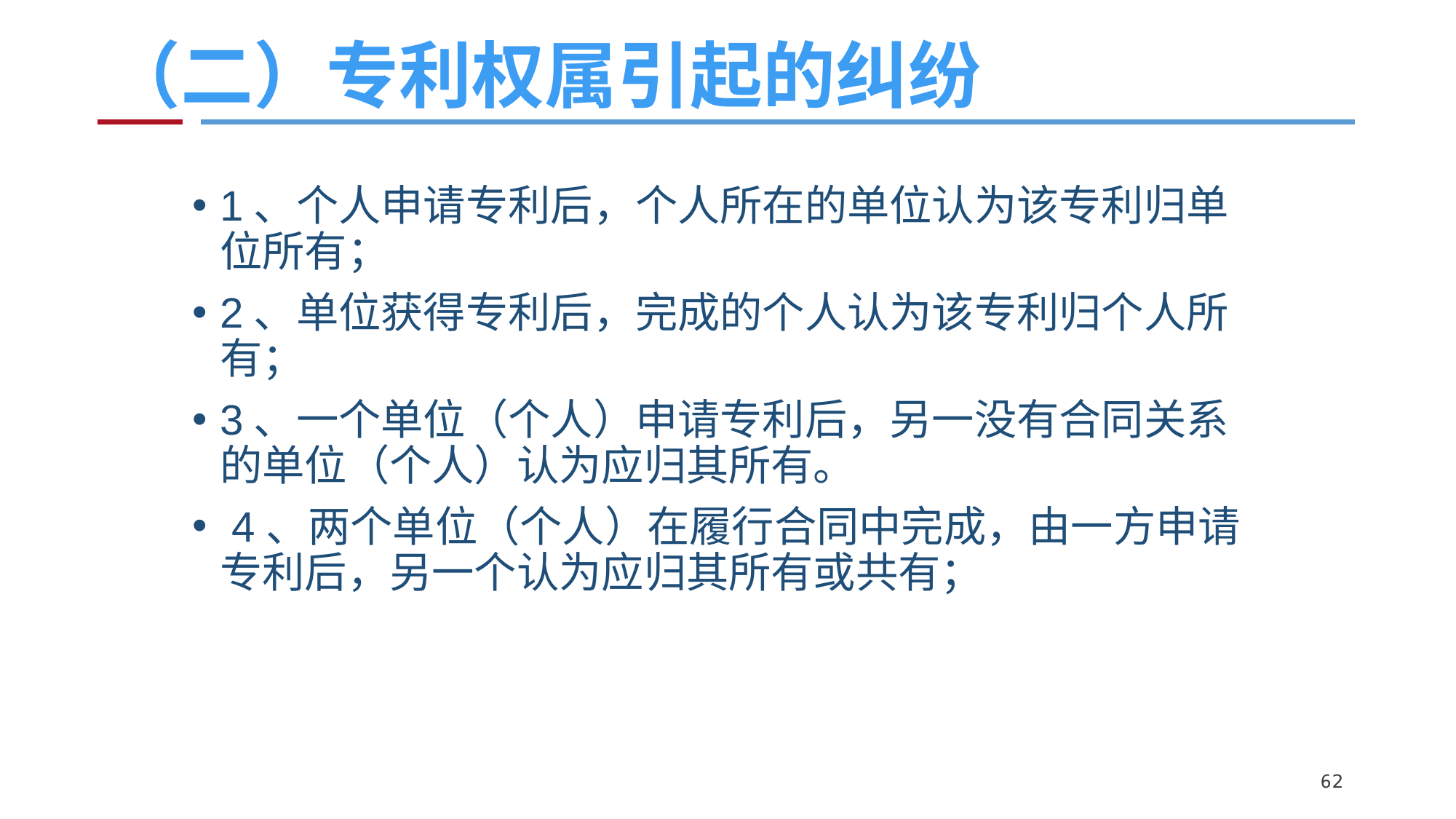

# （二）专利权属引起的纠纷
1、个人申请专利后，个人所在的单位认为该专利归单位所有；
2、单位获得专利后，完成的个人认为该专利归个人所有；
3、一个单位（个人）申请专利后，另一没有合同关系的单位（个人）认为应归其所有。
 4、两个单位（个人）在履行合同中完成，由一方申请专利后，另一个认为应归其所有或共有；

62